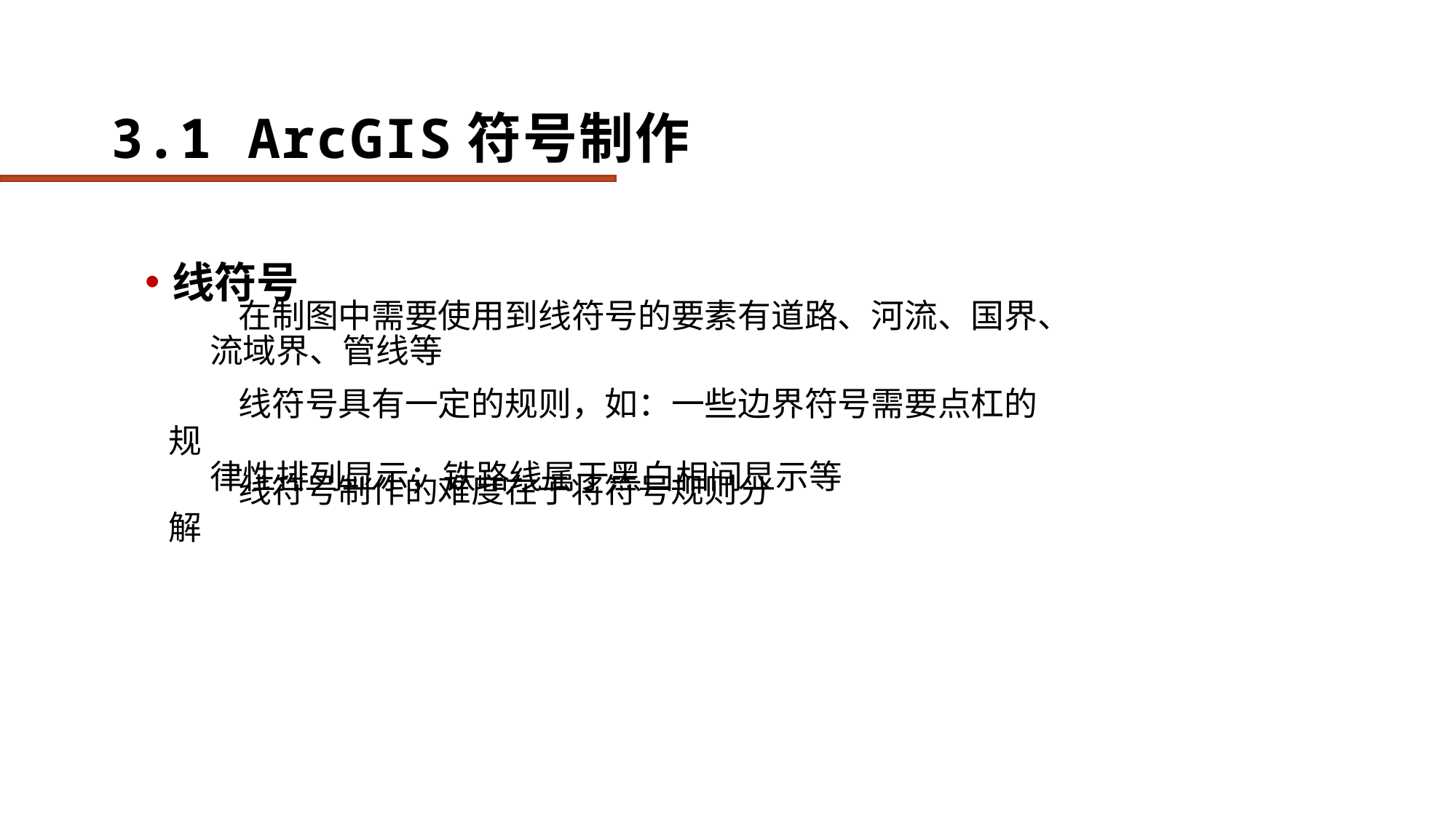

# 3.1 ArcGIS符号制作
线符号
• 在制图中需要使用到线符号的要素有道路、河流、国界、
流域界、管线等
• 线符号具有一定的规则，如：一些边界符号需要点杠的规
律性排列显示；铁路线属于黑白相间显示等
• 线符号制作的难度在于将符号规则分解